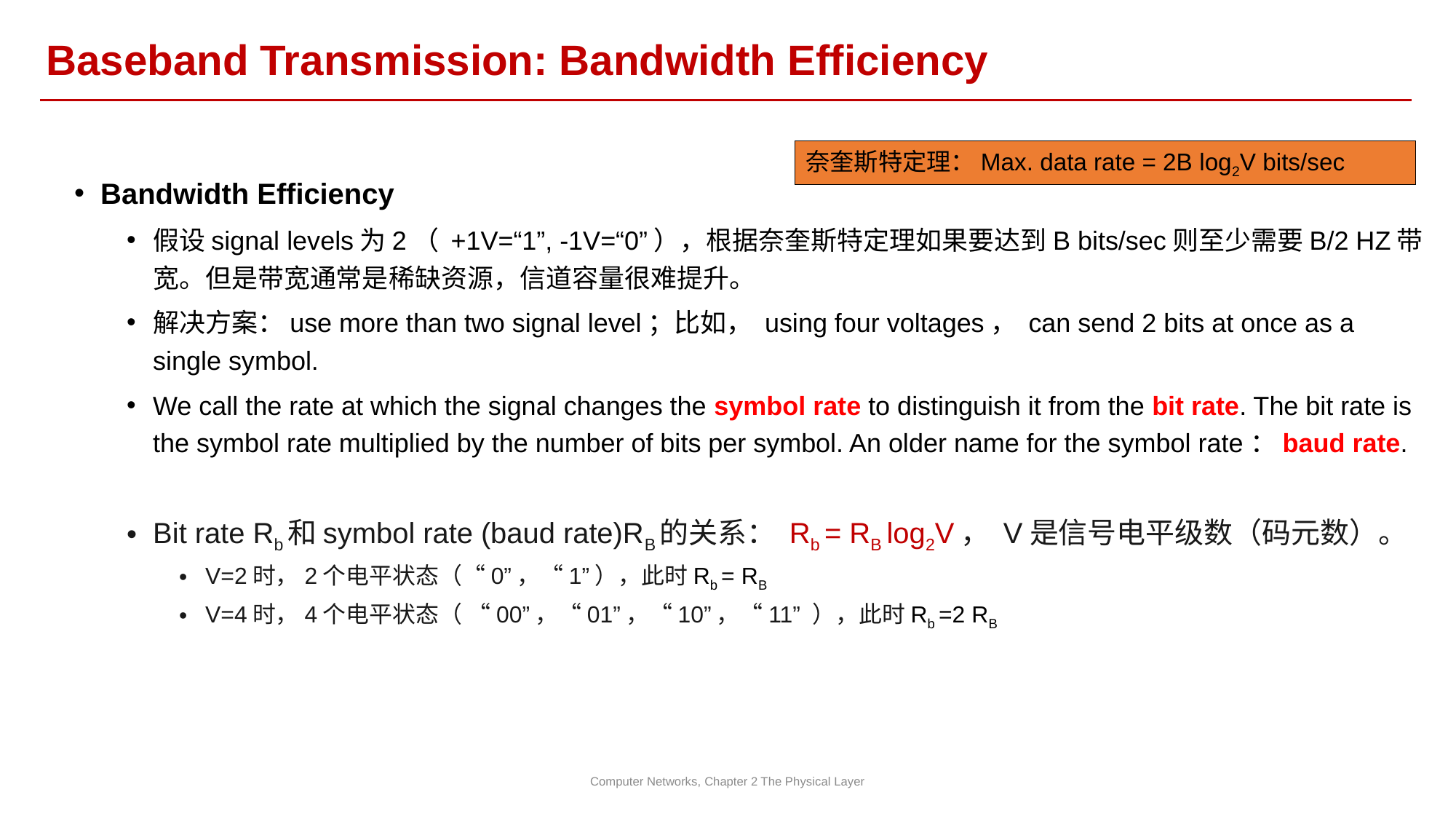

Baseband Transmission: Bandwidth Efficiency
奈奎斯特定理：Max. data rate = 2B log2V bits/sec
Bandwidth Efficiency
假设signal levels为2（ +1V=“1”, -1V=“0”），根据奈奎斯特定理如果要达到B bits/sec则至少需要B/2 HZ带宽。但是带宽通常是稀缺资源，信道容量很难提升。
解决方案：use more than two signal level；比如， using four voltages， can send 2 bits at once as a single symbol.
We call the rate at which the signal changes the symbol rate to distinguish it from the bit rate. The bit rate is the symbol rate multiplied by the number of bits per symbol. An older name for the symbol rate：baud rate.

Bit rate Rb和symbol rate (baud rate)RB的关系： Rb = RB log2V， V是信号电平级数（码元数）。
V=2时，2个电平状态（“0”，“1”），此时Rb = RB
V=4时，4个电平状态（ “00”，“01”，“10”，“11” ），此时Rb =2 RB
Computer Networks, Chapter 2 The Physical Layer